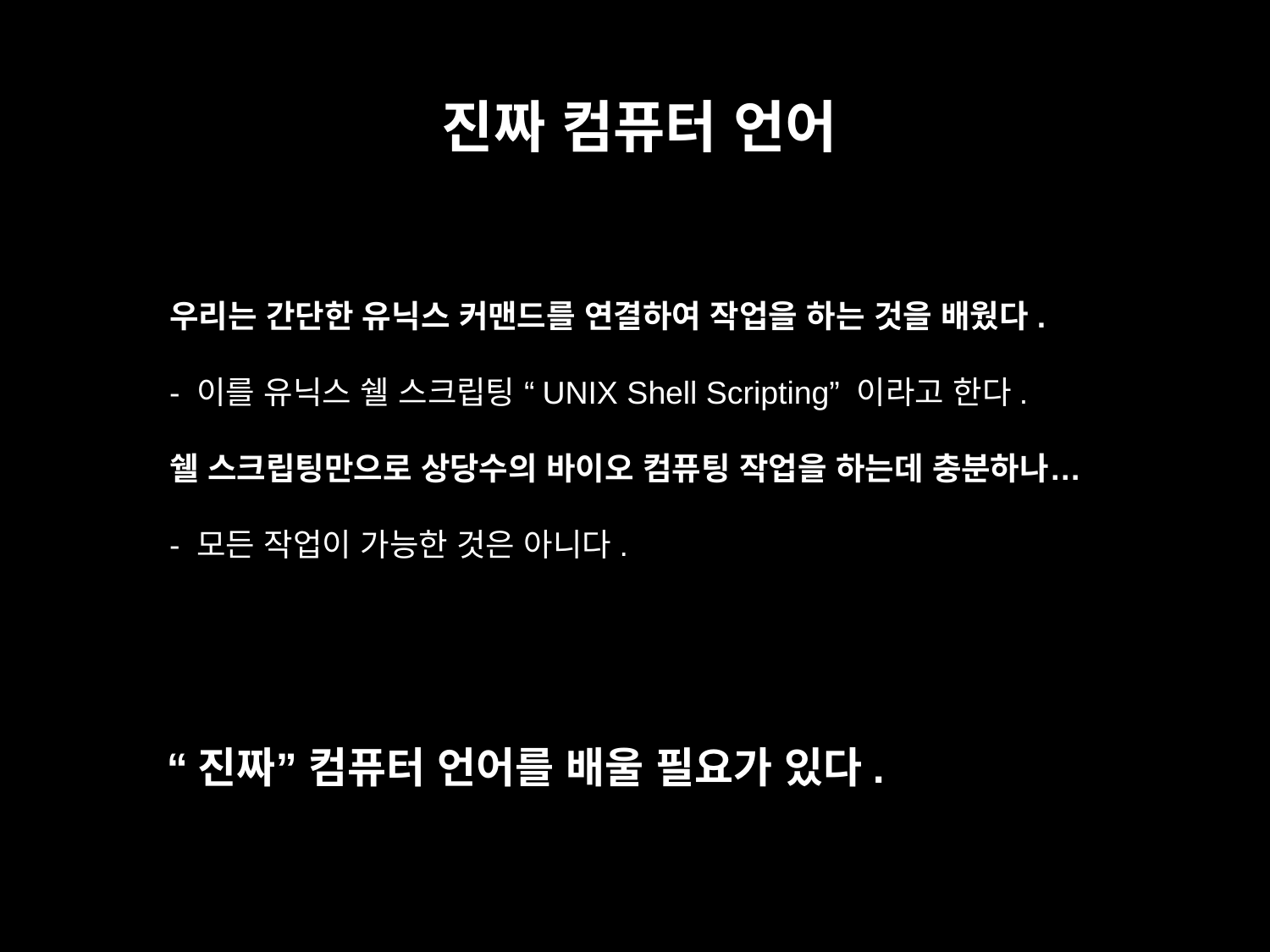

진짜 컴퓨터 언어
우리는 간단한 유닉스 커맨드를 연결하여 작업을 하는 것을 배웠다.

- 이를 유닉스 쉘 스크립팅 “UNIX Shell Scripting” 이라고 한다.

쉘 스크립팅만으로 상당수의 바이오 컴퓨팅 작업을 하는데 충분하나…

- 모든 작업이 가능한 것은 아니다.
“진짜” 컴퓨터 언어를 배울 필요가 있다.